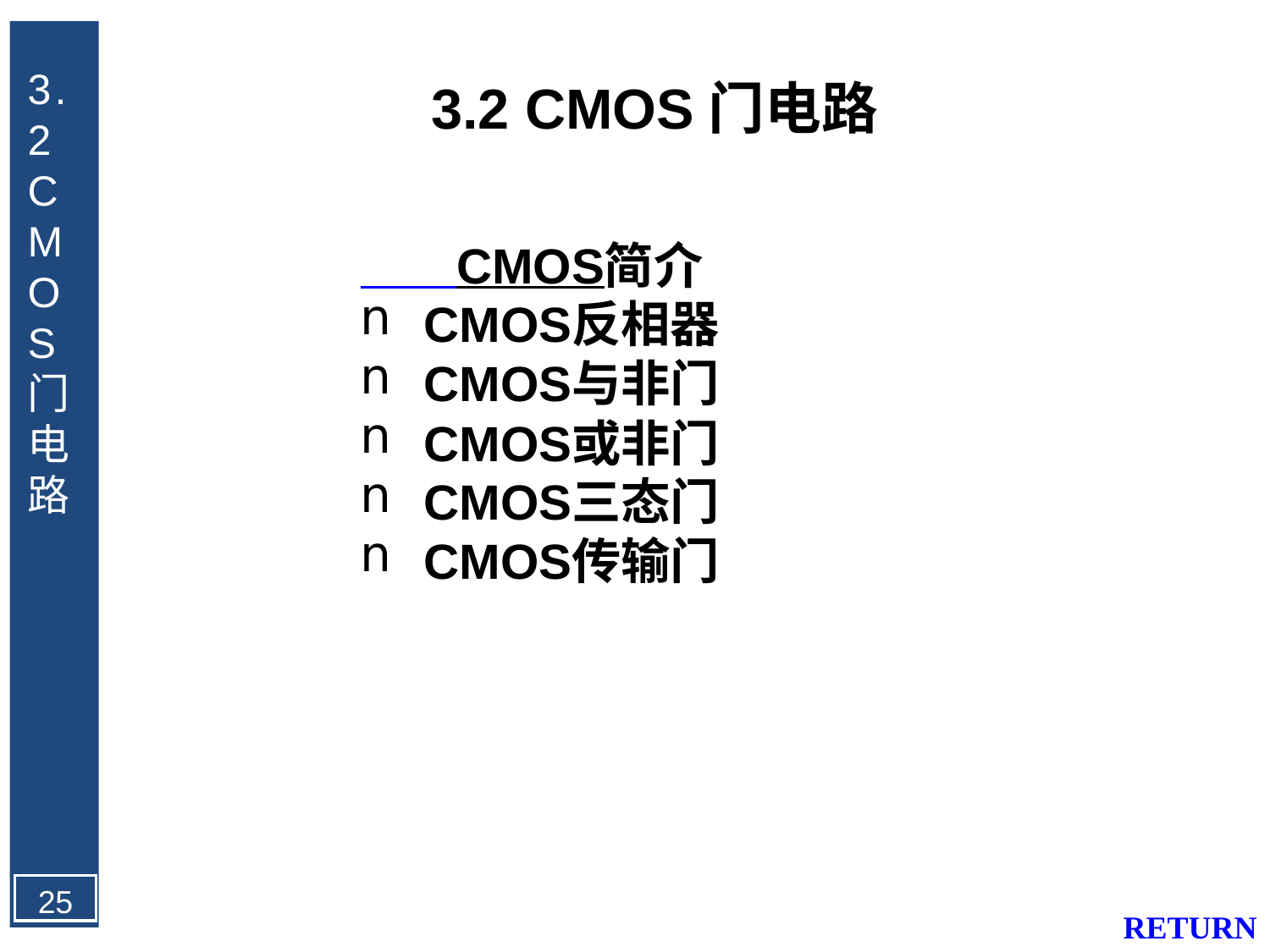

3.2  CMOS门电路
3.2 CMOS门电路
       CMOS简介
CMOS反相器
CMOS与非门
CMOS或非门
CMOS三态门
CMOS传输门
25
RETURN